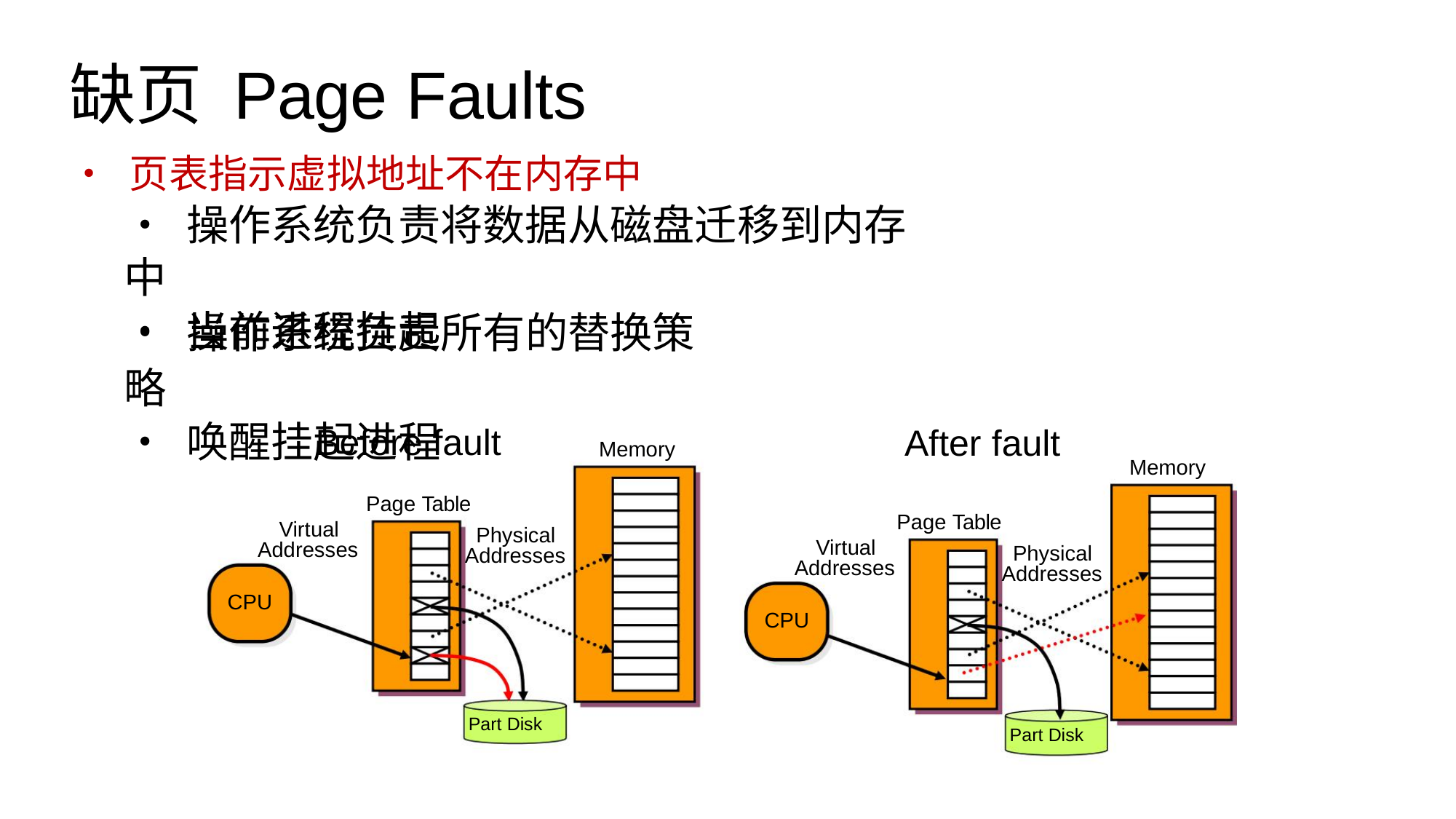

缺页 Page Faults
• 页表指示虚拟地址不在内存中
• 操作系统负责将数据从磁盘迁移到内存中
• 当前进程挂起
• 操作系统负责所有的替换策略
• 唤醒挂起进程
Before fault
After fault
Memory
Memory
Page Table
Page Table
Virtual
Addresses
Physical
Addresses
Virtual
Physical
Addresses
Addresses
CPU
CPU
Part Disk
Part Disk